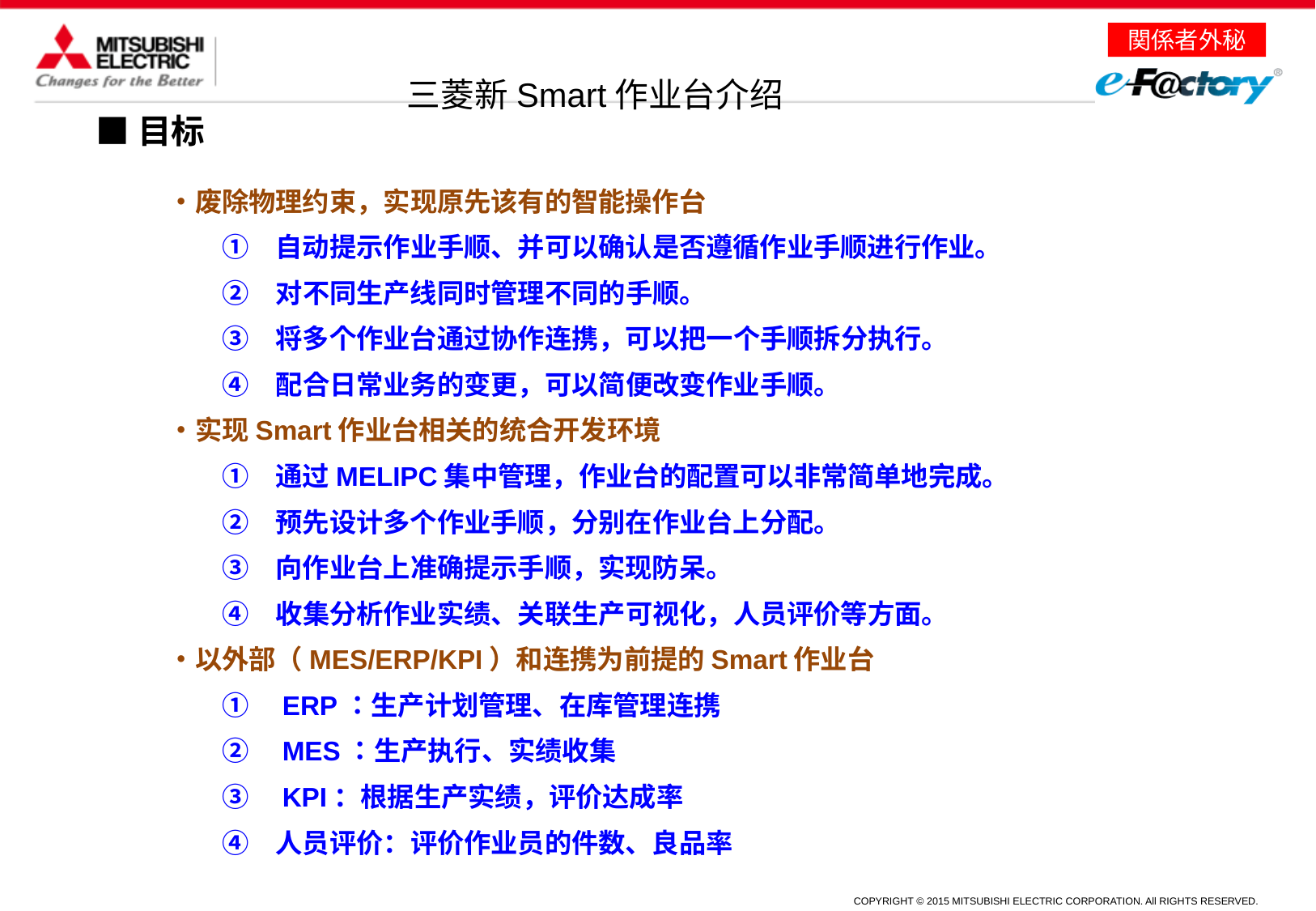

■目标
                              三菱新Smart作业台介绍

・废除物理约束，实现原先该有的智能操作台
　　①　自动提示作业手顺、并可以确认是否遵循作业手顺进行作业。
　　②　对不同生产线同时管理不同的手顺。
　　③　将多个作业台通过协作连携，可以把一个手顺拆分执行。
　　④　配合日常业务的变更，可以简便改变作业手顺。
・实现Smart作业台相关的统合开发环境
　　①　通过MELIPC集中管理，作业台的配置可以非常简单地完成。
　　②　预先设计多个作业手顺，分别在作业台上分配。
　　③　向作业台上准确提示手顺，实现防呆。
　　④　收集分析作业实绩、关联生产可视化，人员评价等方面。
・以外部（MES/ERP/KPI）和连携为前提的Smart作业台
　　①　ERP：生产计划管理、在库管理连携
　　②　MES：生产执行、实绩收集
　　③　KPI：根据生产实绩，评价达成率
　　④　人员评价：评价作业员的件数、良品率